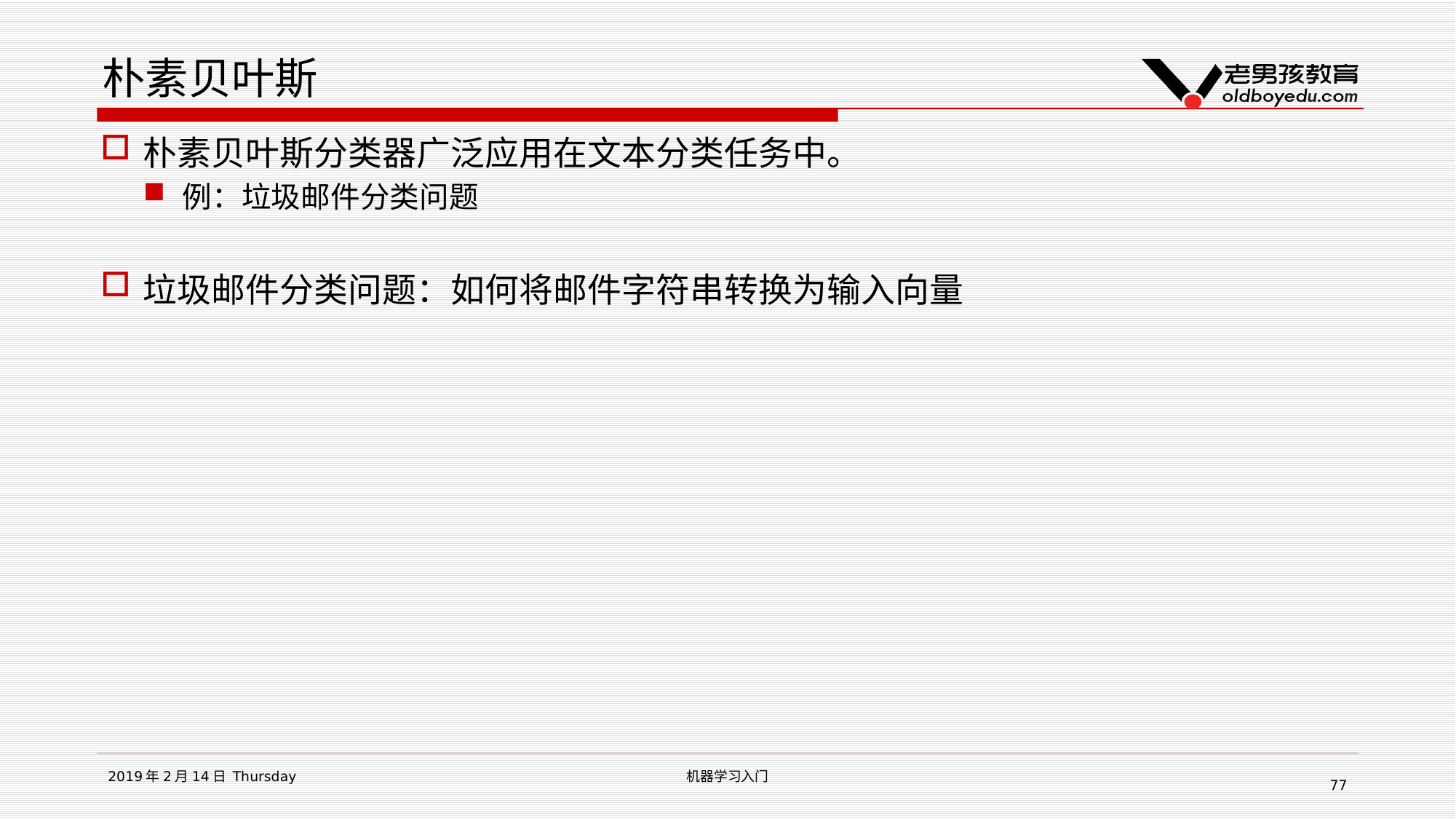

# 朴素贝叶斯
朴素贝叶斯分类器广泛应用在文本分类任务中。
例：垃圾邮件分类问题

垃圾邮件分类问题：如何将邮件字符串转换为输入向量

2019年2月14日 Thursday
机器学习入门
77